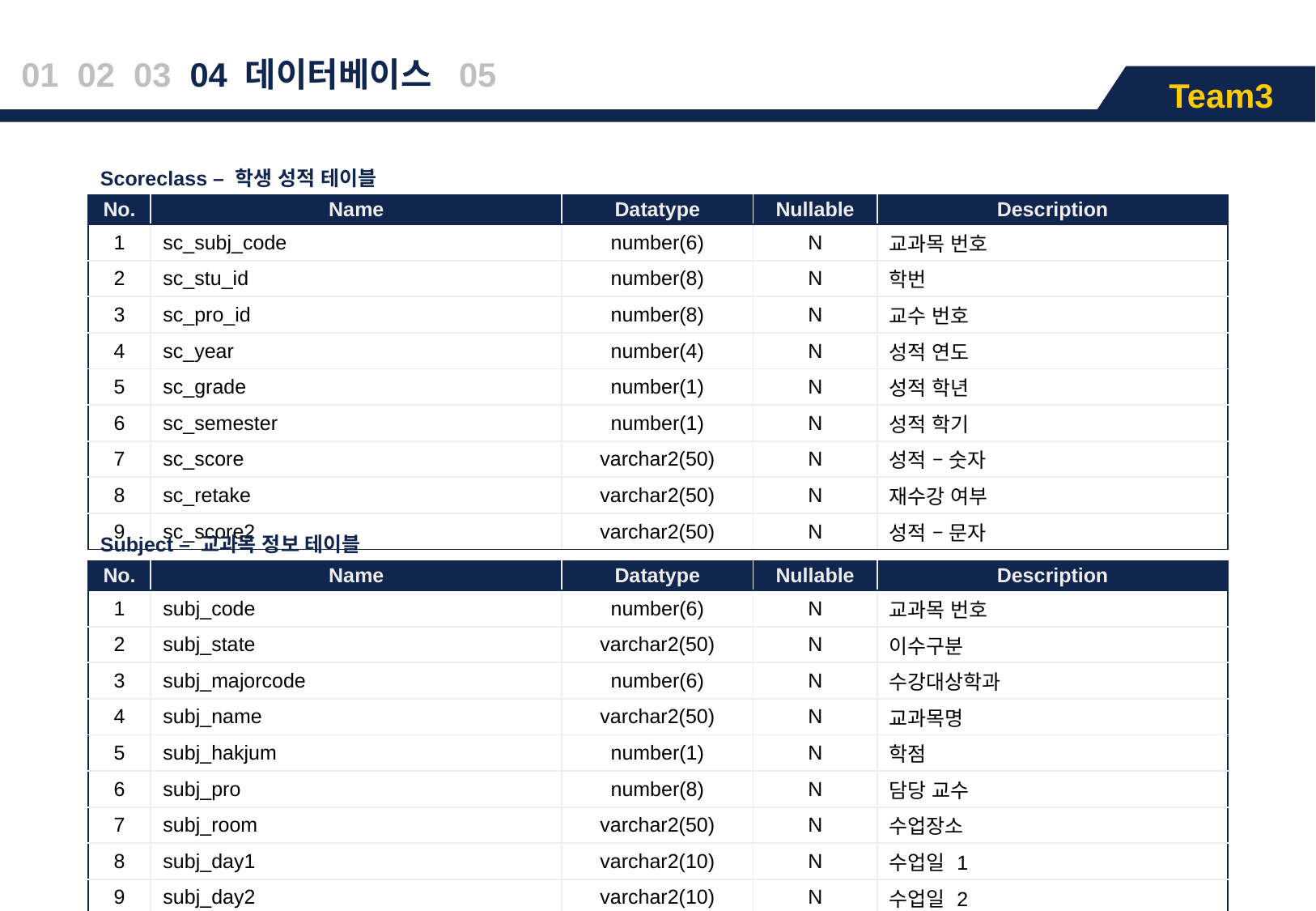

01  02  03  04 데이터베이스  05

Team3

| Scoreclass – 학생 성적 테이블 |  |  |  |  |
| --- | --- | --- | --- | --- |
| No. | Name | Datatype | Nullable | Description |
| 1 | sc\_subj\_code | number(6) | N | 교과목 번호 |
| 2 | sc\_stu\_id | number(8) | N | 학번 |
| 3 | sc\_pro\_id | number(8) | N | 교수 번호 |
| 4 | sc\_year | number(4) | N | 성적 연도 |
| 5 | sc\_grade | number(1) | N | 성적 학년 |
| 6 | sc\_semester | number(1) | N | 성적 학기 |
| 7 | sc\_score | varchar2(50) | N | 성적 – 숫자 |
| 8 | sc\_retake | varchar2(50) | N | 재수강 여부 |
| 9 | sc\_score2 | varchar2(50) | N | 성적 – 문자 |
| Subject – 교과목 정보 테이블 |  |  |  |  |
| --- | --- | --- | --- | --- |
| No. | Name | Datatype | Nullable | Description |
| 1 | subj\_code | number(6) | N | 교과목 번호 |
| 2 | subj\_state | varchar2(50) | N | 이수구분 |
| 3 | subj\_majorcode | number(6) | N | 수강대상학과 |
| 4 | subj\_name | varchar2(50) | N | 교과목명 |
| 5 | subj\_hakjum | number(1) | N | 학점 |
| 6 | subj\_pro | number(8) | N | 담당 교수 |
| 7 | subj\_room | varchar2(50) | N | 수업장소 |
| 8 | subj\_day1 | varchar2(10) | N | 수업일 1 |
| 9 | subj\_day2 | varchar2(10) | N | 수업일 2 |